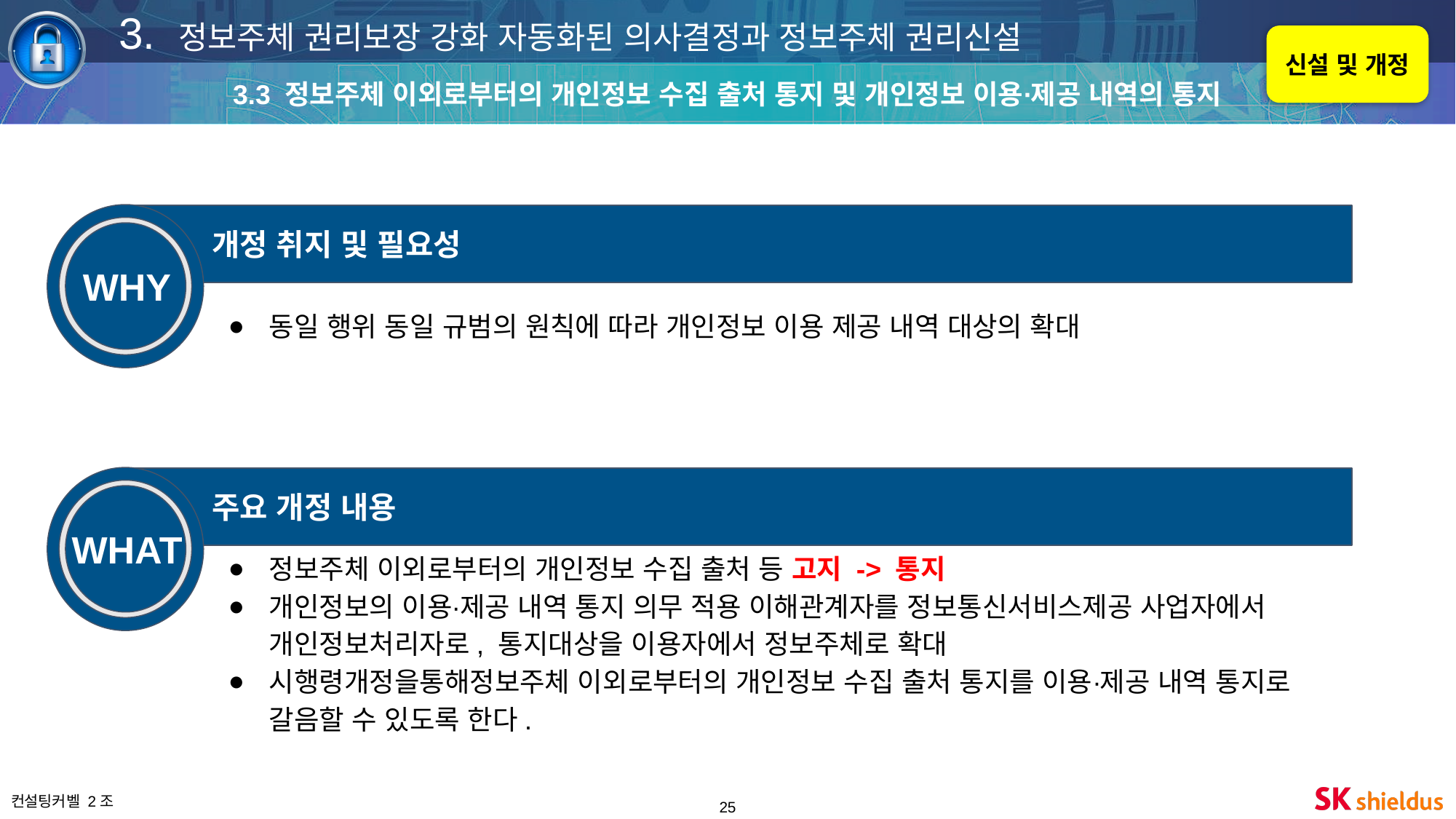

3. 정보주체 권리보장 강화 자동화된 의사결정과 정보주체 권리신설

신설 및 개정
3.3 정보주체 이외로부터의 개인정보 수집 출처 통지 및 개인정보 이용∙제공 내역의 통지
개정 취지 및 필요성

WHY

동일 행위 동일 규범의 원칙에 따라 개인정보 이용 제공 내역 대상의 확대
주요 개정 내용

WHAT

정보주체 이외로부터의 개인정보 수집 출처 등 고지 -> 통지
개인정보의 이용∙제공 내역 통지 의무 적용 이해관계자를 정보통신서비스제공 사업자에서 개인정보처리자로, 통지대상을 이용자에서 정보주체로 확대
시행령개정을통해정보주체 이외로부터의 개인정보 수집 출처 통지를 이용∙제공 내역 통지로 갈음할 수 있도록 한다.
25